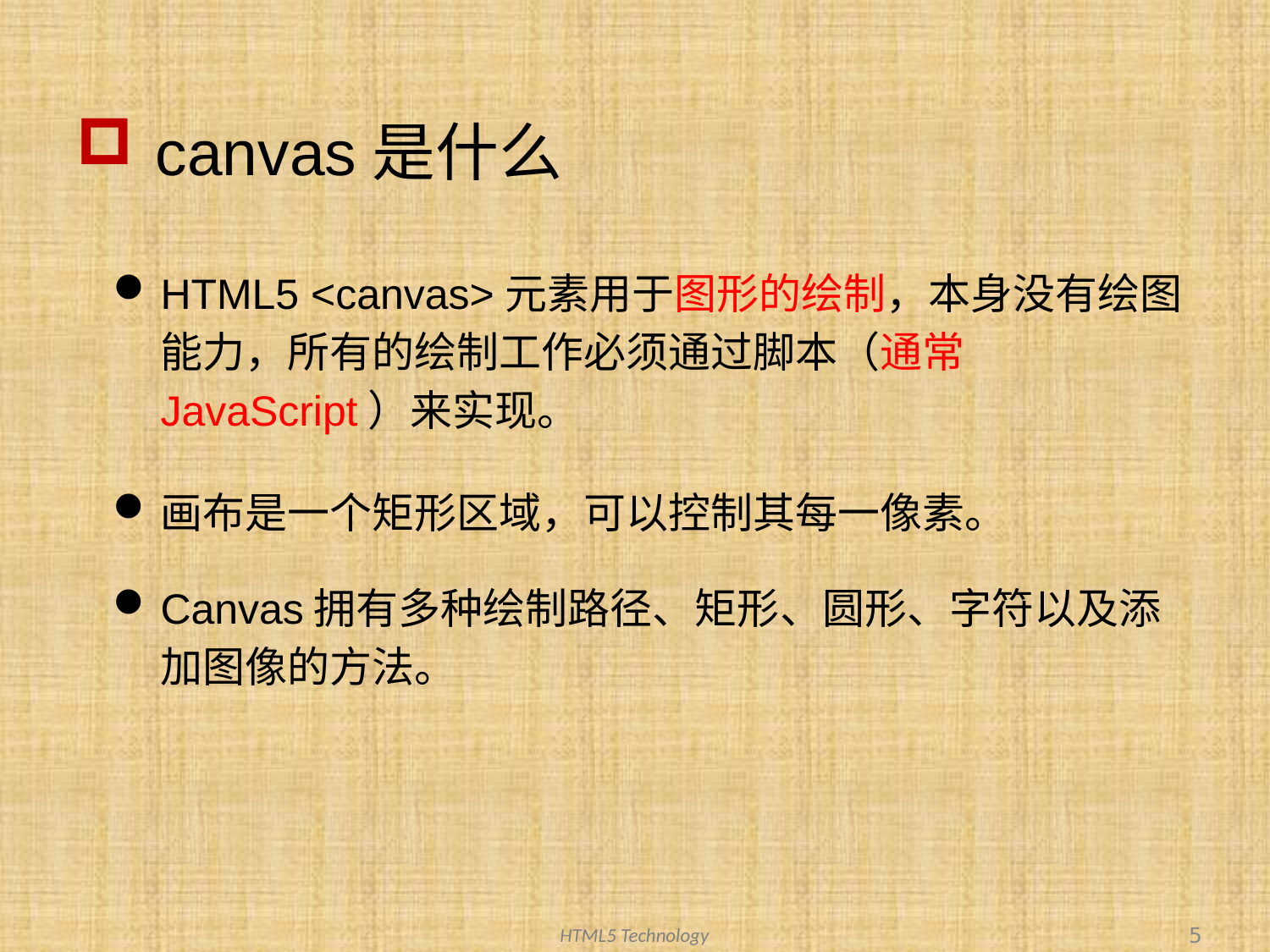

# canvas是什么
HTML5 <canvas>元素用于图形的绘制，本身没有绘图能力，所有的绘制工作必须通过脚本（通常JavaScript）来实现。
画布是一个矩形区域，可以控制其每一像素。
Canvas拥有多种绘制路径、矩形、圆形、字符以及添加图像的方法。
5
HTML5 Technology